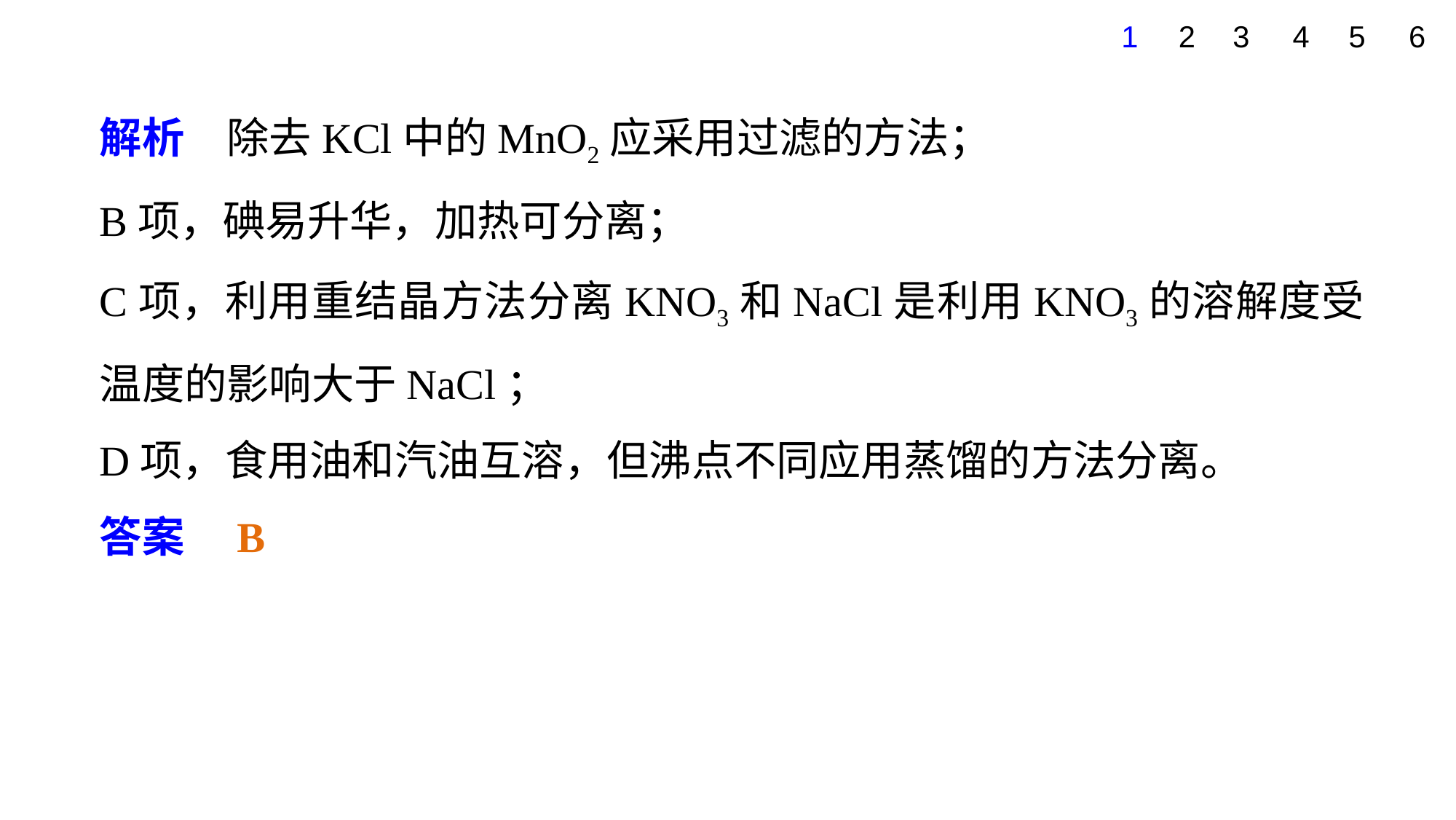

5
6
1
2
3
4
解析　除去KCl中的MnO2应采用过滤的方法；
B项，碘易升华，加热可分离；
C项，利用重结晶方法分离KNO3和NaCl是利用KNO3的溶解度受温度的影响大于NaCl；
D项，食用油和汽油互溶，但沸点不同应用蒸馏的方法分离。
答案　B